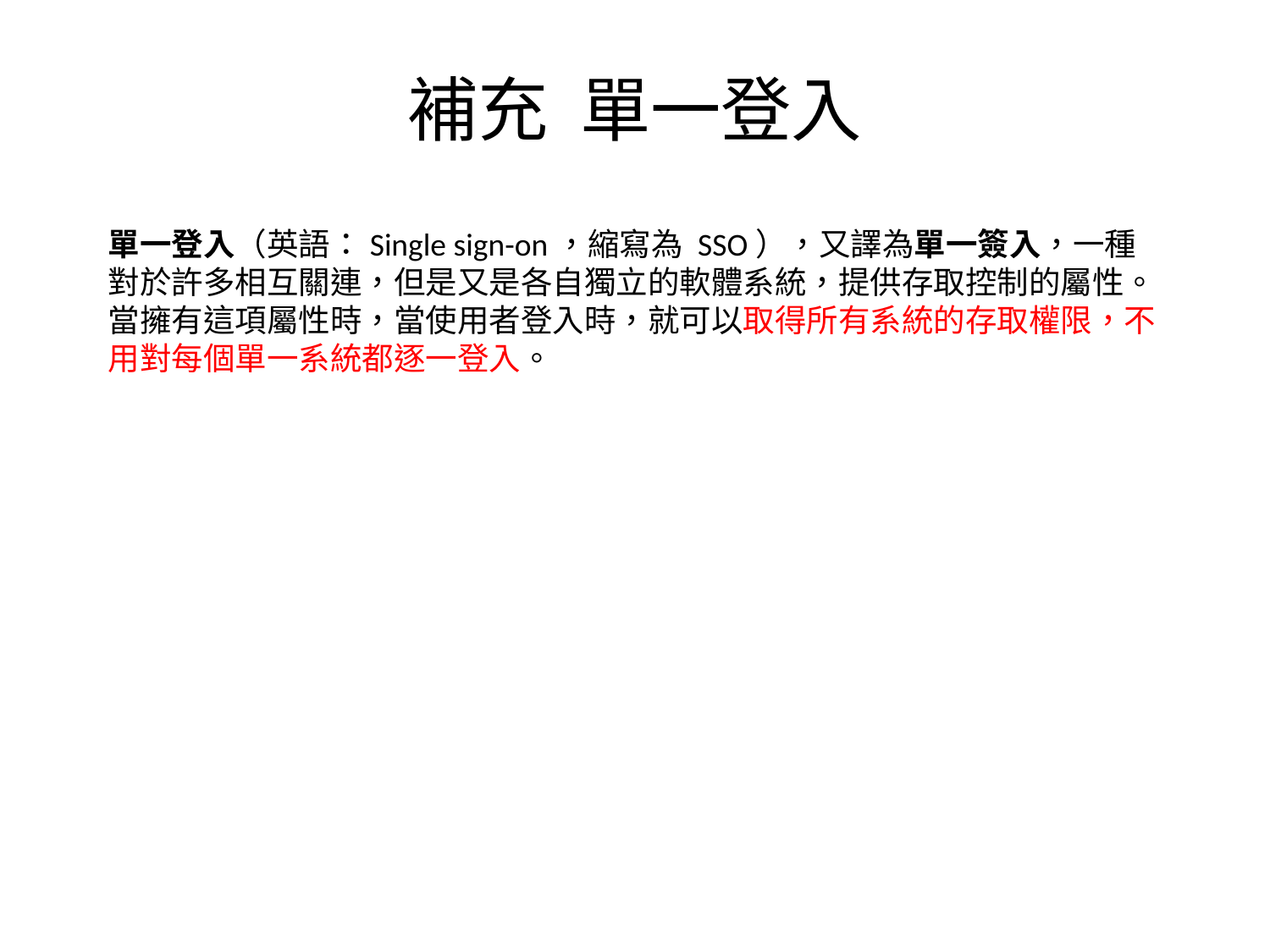

# 補充  單一登入
單一登入（英語：Single sign-on，縮寫為 SSO），又譯為單一簽入，一種對於許多相互關連，但是又是各自獨立的軟體系統，提供存取控制的屬性。當擁有這項屬性時，當使用者登入時，就可以取得所有系統的存取權限，不用對每個單一系統都逐一登入。